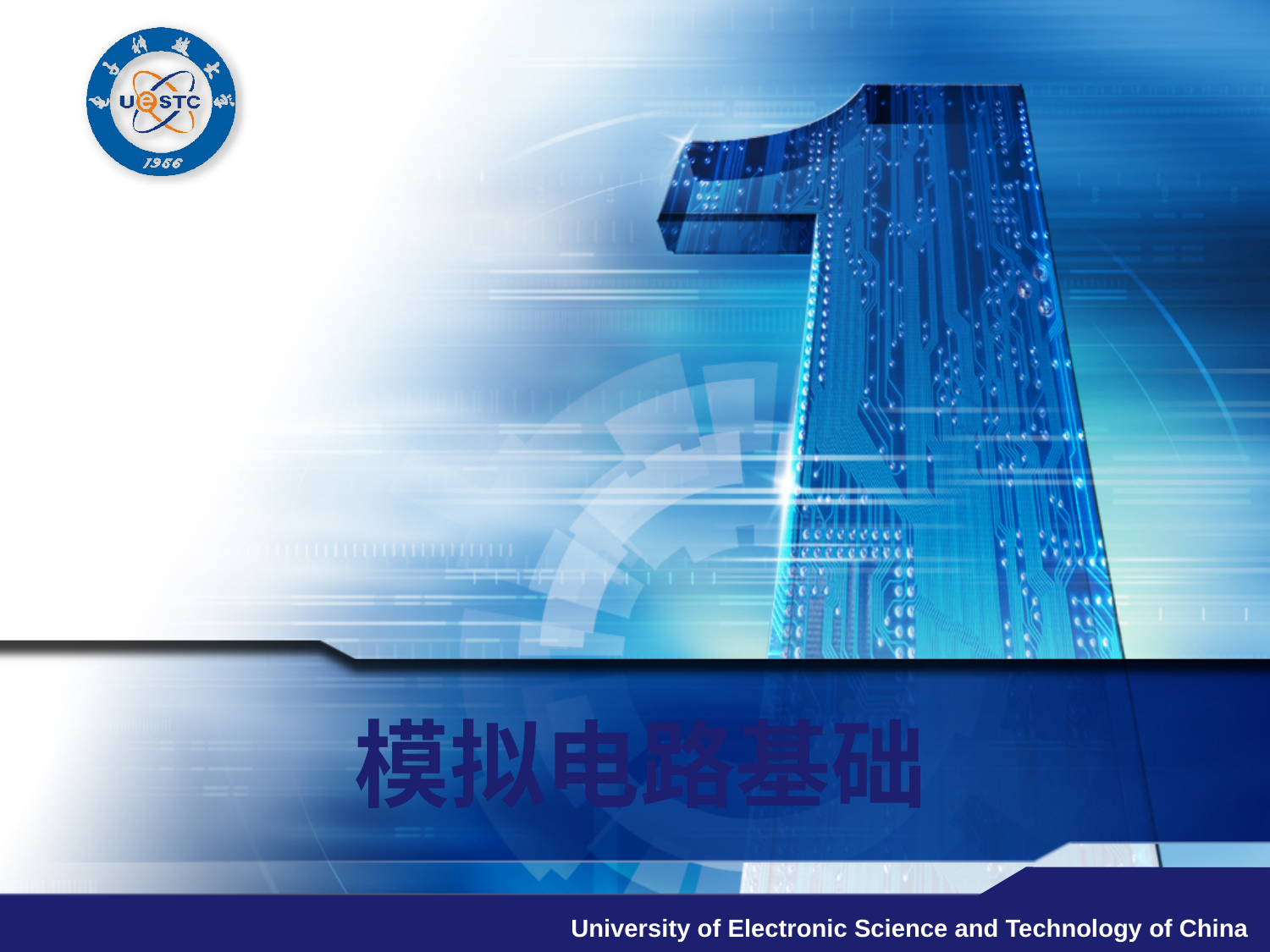

# 模拟电路基础
University of Electronic Science and Technology of China